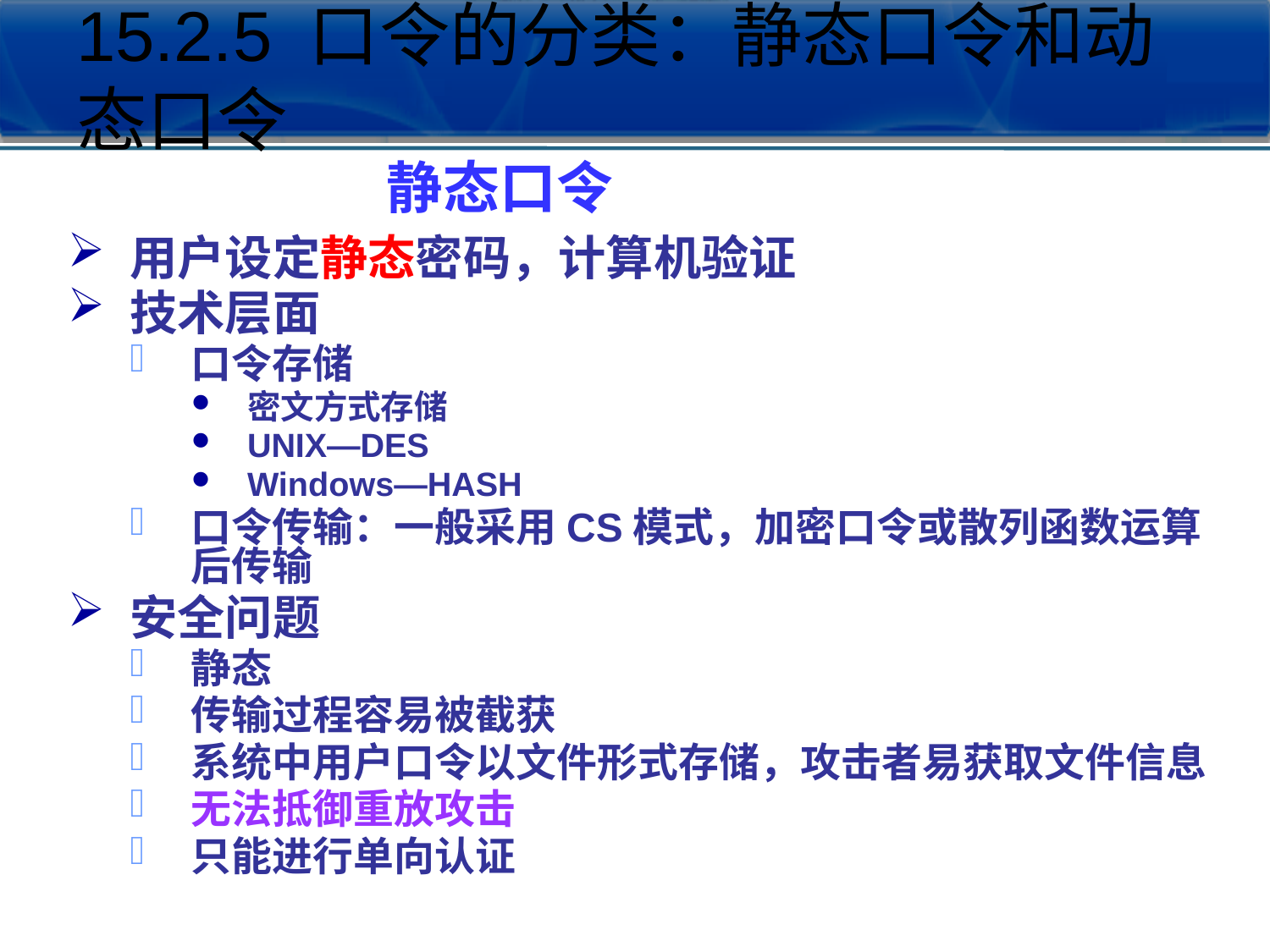

15.2.5 口令的分类：静态口令和动态口令
静态口令
用户设定静态密码，计算机验证
技术层面
口令存储
密文方式存储
UNIX—DES
Windows—HASH
口令传输：一般采用CS模式，加密口令或散列函数运算后传输
安全问题
静态
传输过程容易被截获
系统中用户口令以文件形式存储，攻击者易获取文件信息
无法抵御重放攻击
只能进行单向认证